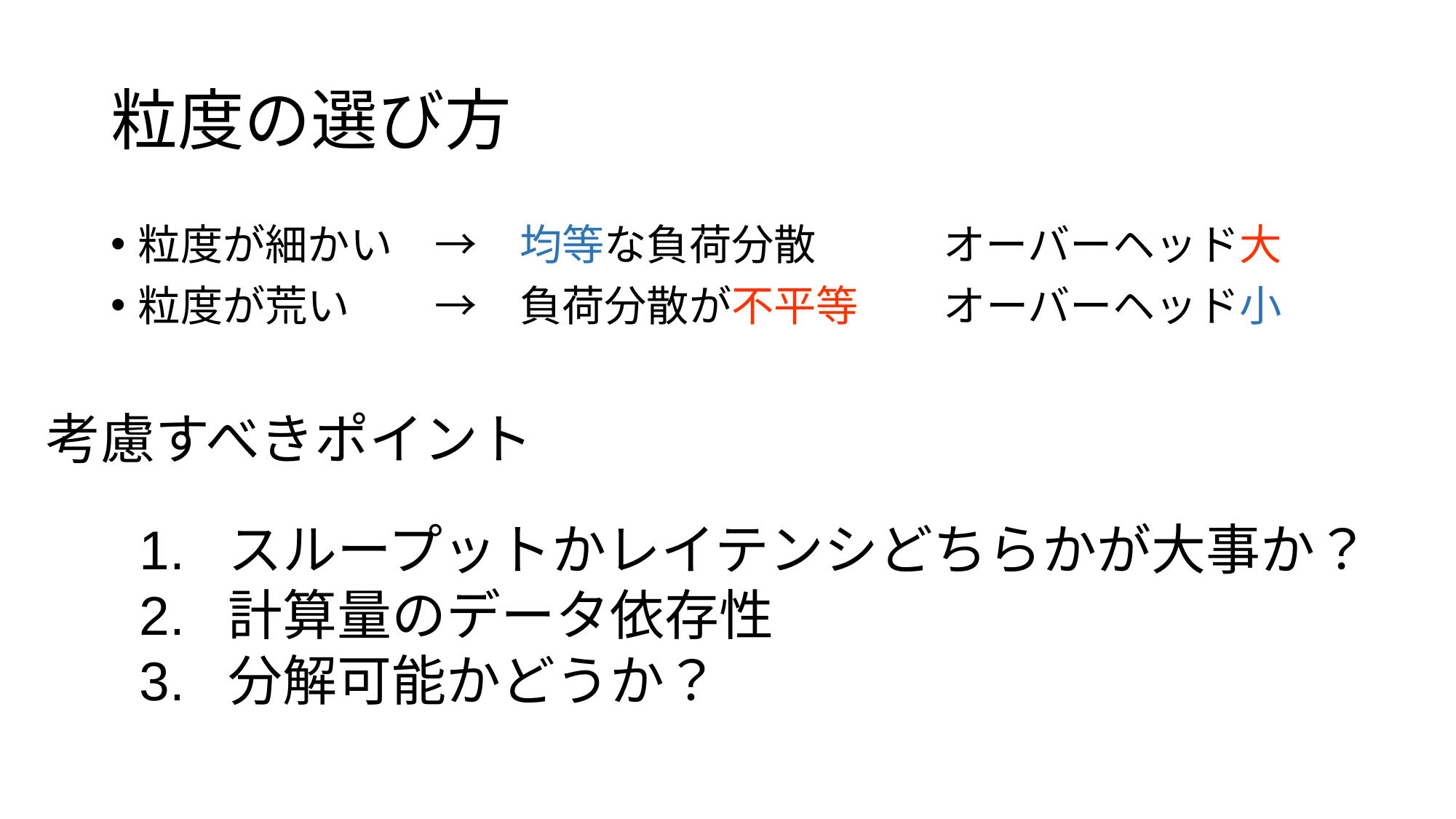

# 粒度の選び方
粒度が細かい　→　均等な負荷分散　　　オーバーヘッド大
粒度が荒い　　→　負荷分散が不平等　　オーバーヘッド小

考慮すべきポイント
スループットかレイテンシどちらかが大事か？
計算量のデータ依存性
分解可能かどうか？